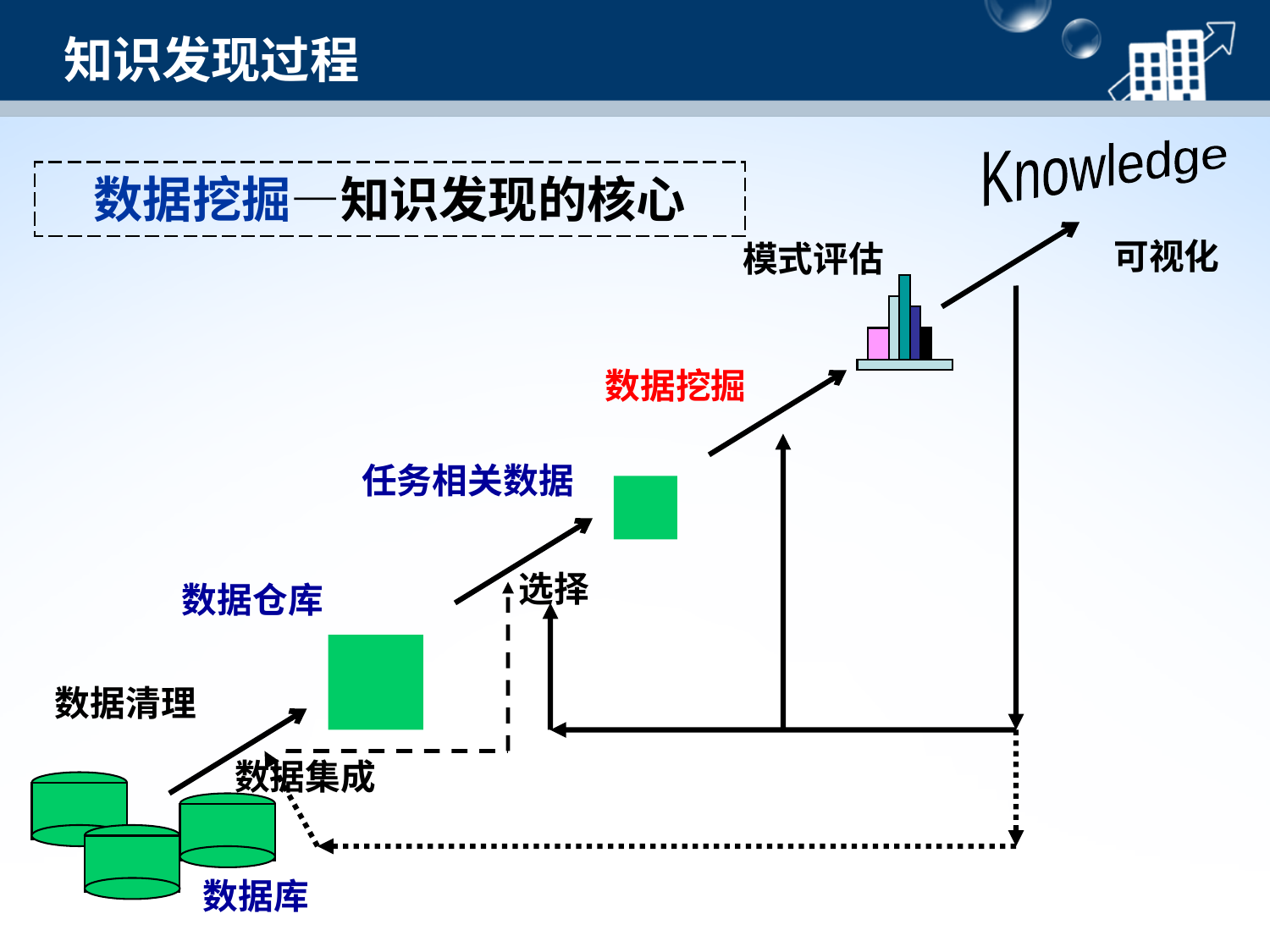

# 知识发现过程
Knowledge
数据挖掘—知识发现的核心

可视化
模式评估

数据挖掘

任务相关数据

选择
数据仓库

数据清理

数据集成

数据库